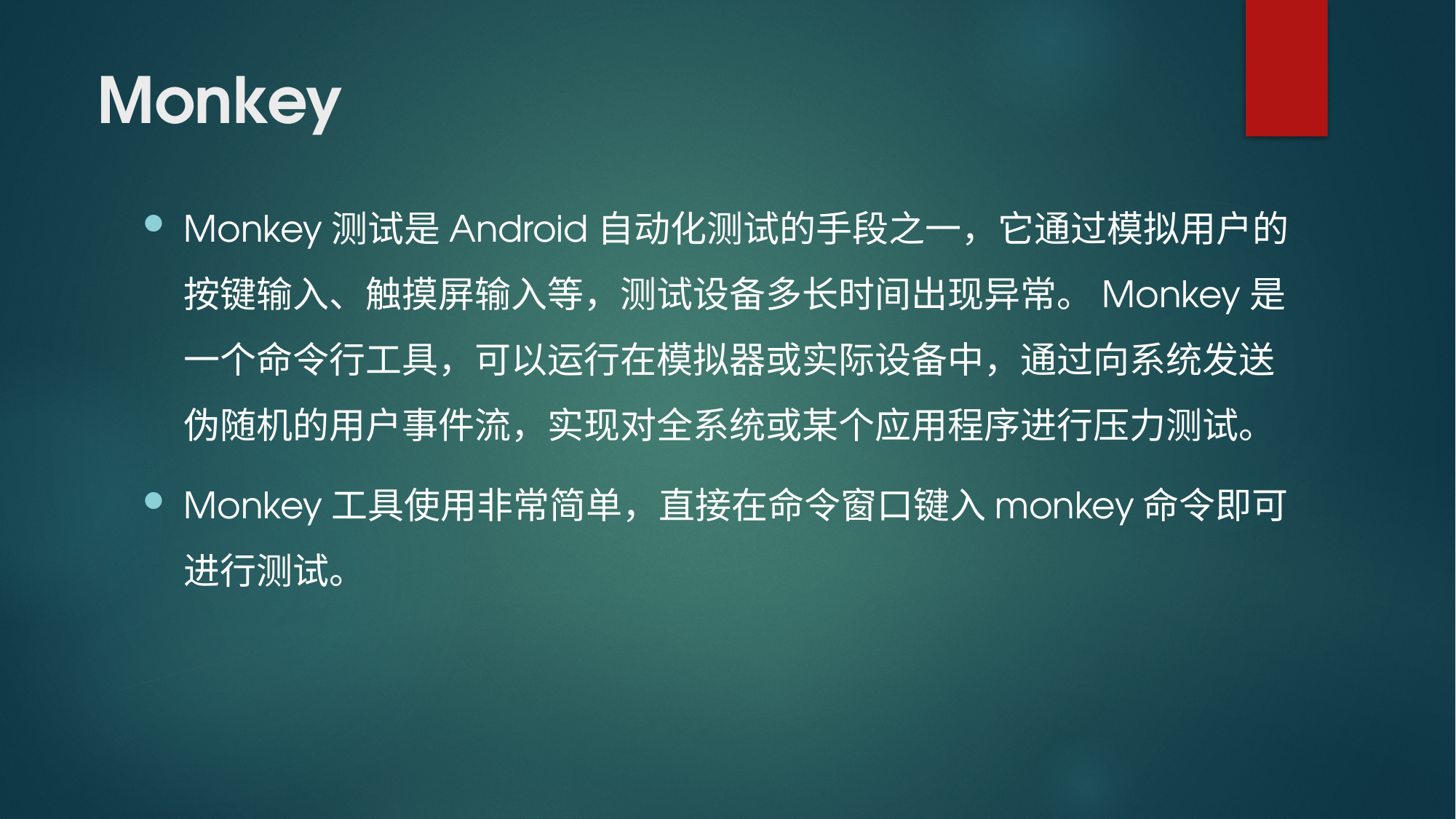

# Monkey
Monkey测试是Android自动化测试的手段之一，它通过模拟用户的按键输入、触摸屏输入等，测试设备多长时间出现异常。Monkey是一个命令行工具，可以运行在模拟器或实际设备中，通过向系统发送伪随机的用户事件流，实现对全系统或某个应用程序进行压力测试。
Monkey工具使用非常简单，直接在命令窗口键入monkey命令即可进行测试。